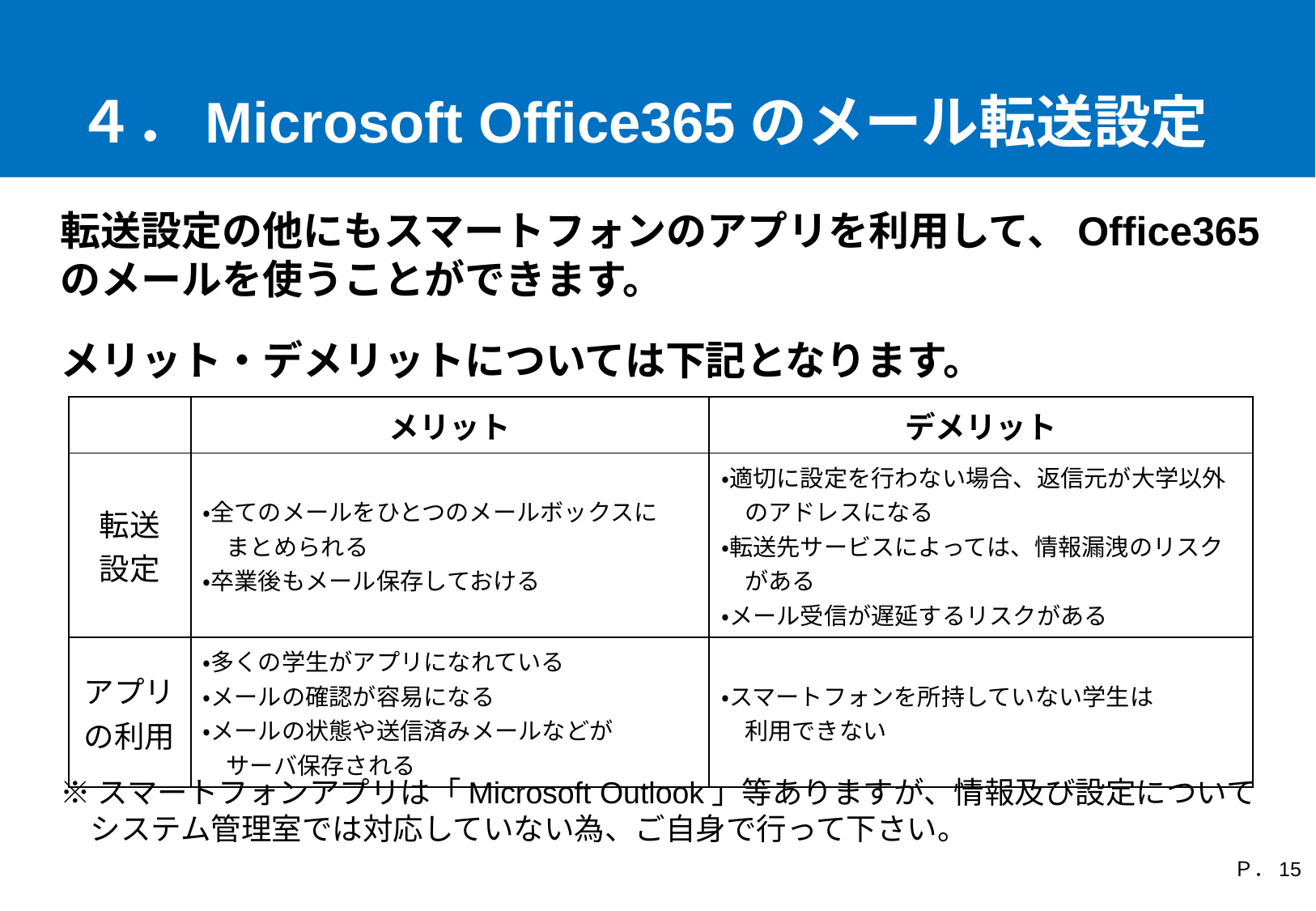

# ４．Microsoft Office365のメール転送設定
転送設定の他にもスマートフォンのアプリを利用して、Office365のメールを使うことができます。
メリット・デメリットについては下記となります。

|  | メリット | デメリット |
| --- | --- | --- |
| 転送 設定 | ・全てのメールをひとつのメールボックスに 　まとめられる ・卒業後もメール保存しておける | ・適切に設定を行わない場合、返信元が大学以外 　のアドレスになる ・転送先サービスによっては、情報漏洩のリスク 　がある ・メール受信が遅延するリスクがある |
| アプリの利用 | ・多くの学生がアプリになれている ・メールの確認が容易になる ・メールの状態や送信済みメールなどが 　サーバ保存される | ・スマートフォンを所持していない学生は 　利用できない |
※スマートフォンアプリは「Microsoft Outlook」等ありますが、情報及び設定について
　システム管理室では対応していない為、ご自身で行って下さい。
Ｐ．15